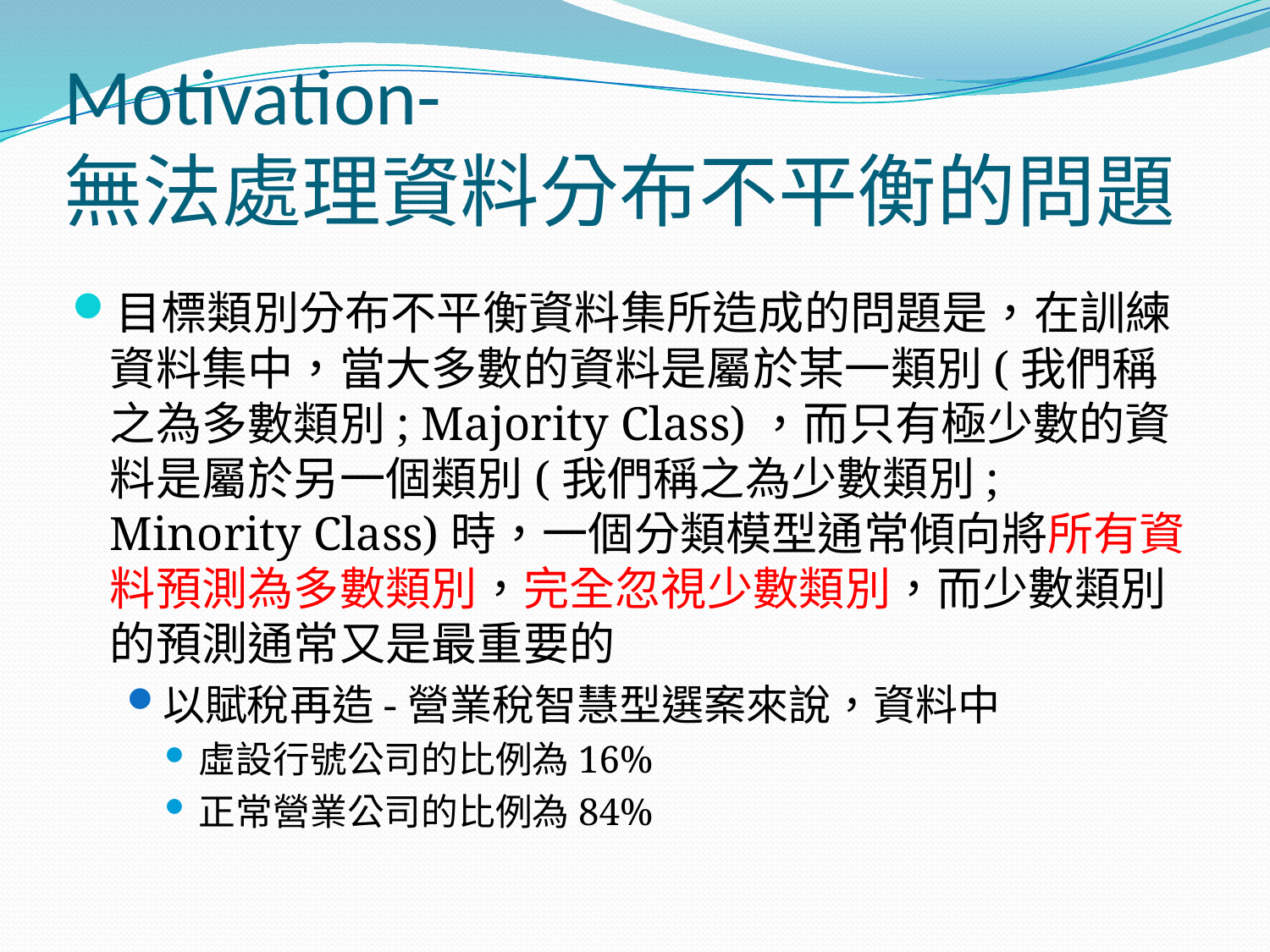

# Motivation- 無法處理資料分布不平衡的問題
目標類別分布不平衡資料集所造成的問題是，在訓練資料集中，當大多數的資料是屬於某一類別(我們稱之為多數類別; Majority Class)，而只有極少數的資料是屬於另一個類別(我們稱之為少數類別; Minority Class)時，一個分類模型通常傾向將所有資料預測為多數類別，完全忽視少數類別，而少數類別的預測通常又是最重要的
以賦稅再造-營業稅智慧型選案來說，資料中
虛設行號公司的比例為16%
正常營業公司的比例為84%